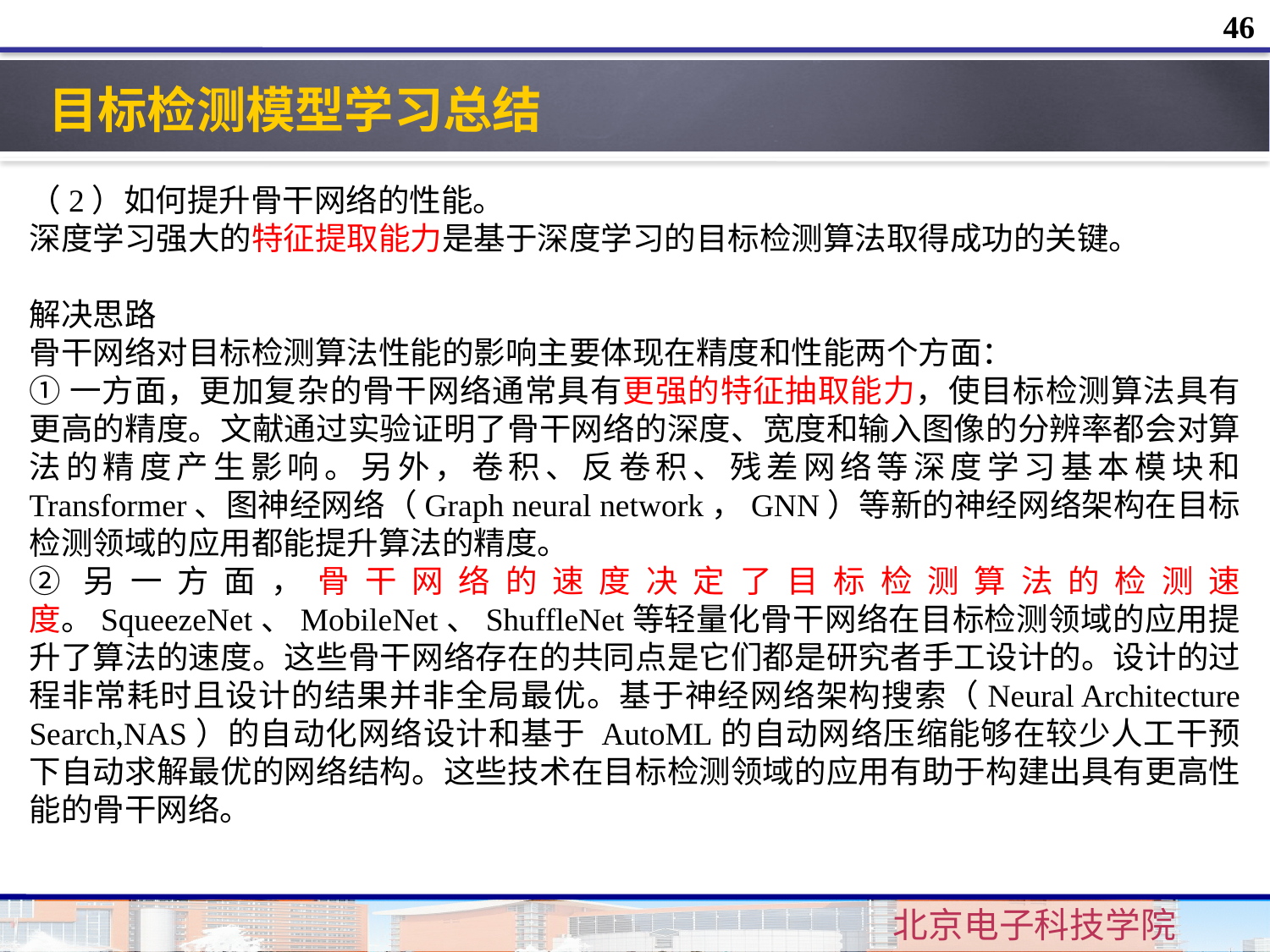

46
目标检测模型学习总结
（2）如何提升骨干网络的性能。
深度学习强大的特征提取能力是基于深度学习的目标检测算法取得成功的关键。

解决思路
骨干网络对目标检测算法性能的影响主要体现在精度和性能两个方面：
①一方面，更加复杂的骨干网络通常具有更强的特征抽取能力，使目标检测算法具有更高的精度。文献通过实验证明了骨干网络的深度、宽度和输入图像的分辨率都会对算法的精度产生影响。另外，卷积、反卷积、残差网络等深度学习基本模块和 Transformer、图神经网络（Graph neural network，GNN）等新的神经网络架构在目标检测领域的应用都能提升算法的精度。
②另一方面，骨干网络的速度决定了目标检测算法的检测速度。SqueezeNet、MobileNet、ShuffleNet等轻量化骨干网络在目标检测领域的应用提升了算法的速度。这些骨干网络存在的共同点是它们都是研究者手工设计的。设计的过程非常耗时且设计的结果并非全局最优。基于神经网络架构搜索（Neural Architecture Search,NAS）的自动化网络设计和基于 AutoML的自动网络压缩能够在较少人工干预下自动求解最优的网络结构。这些技术在目标检测领域的应用有助于构建出具有更高性能的骨干网络。